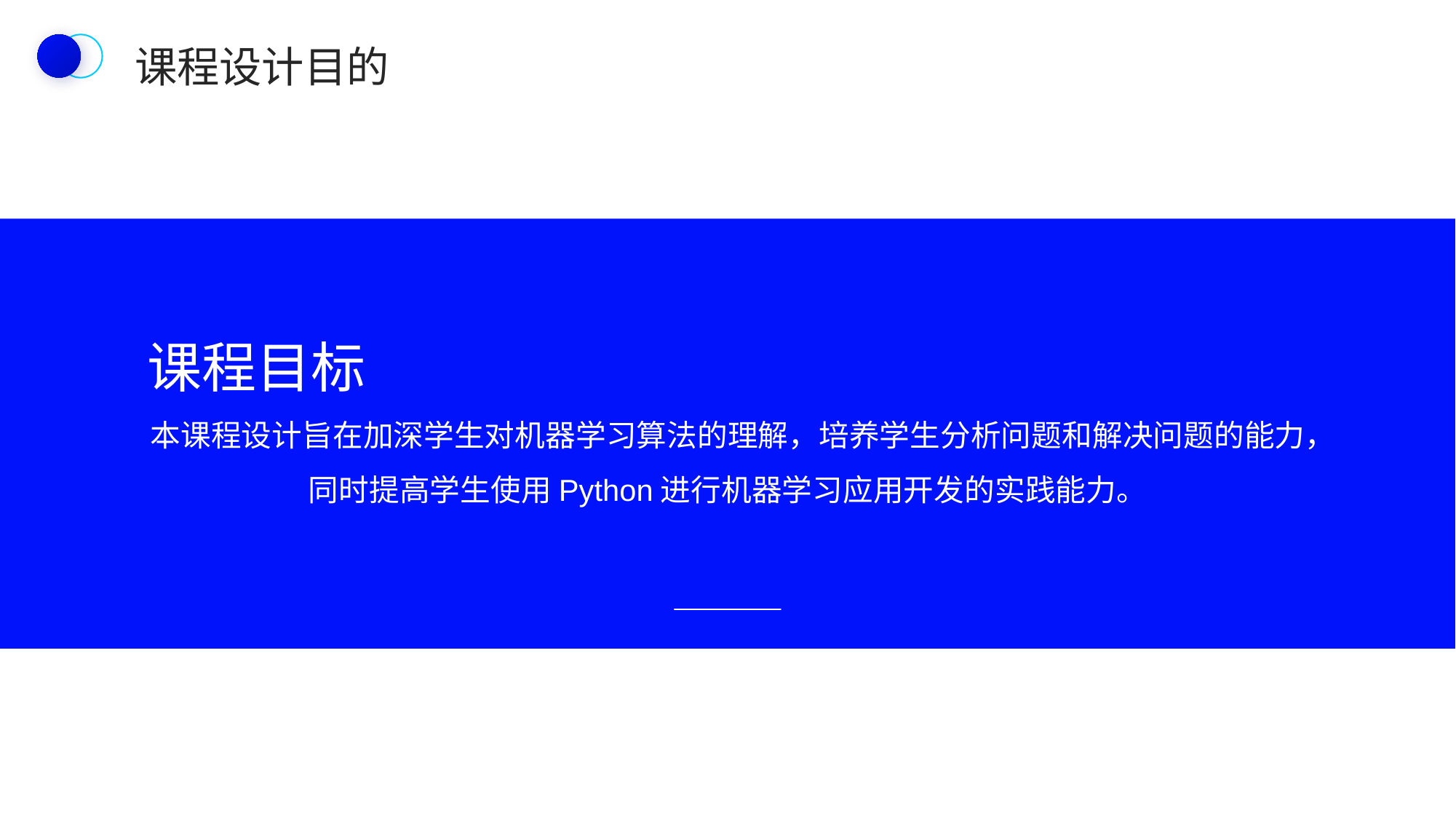

课程设计目的

课程目标
本课程设计旨在加深学生对机器学习算法的理解，培养学生分析问题和解决问题的能力，同时提高学生使用Python进行机器学习应用开发的实践能力。